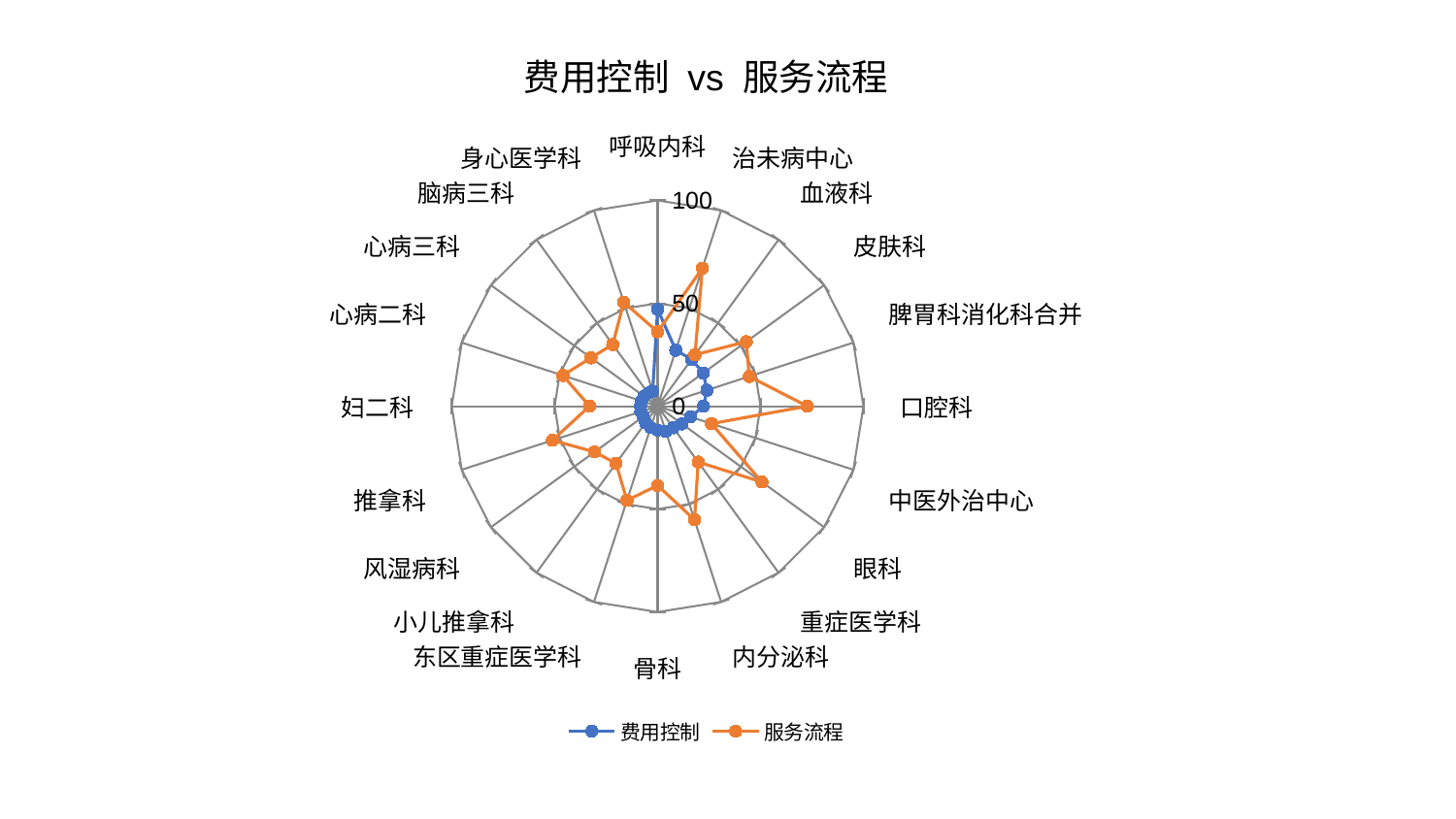

### Chart: 费用控制 vs 服务流程

| Category | 费用控制 | 服务流程 |
|---|---|---|
| 呼吸内科 | 47.077973912574535 | 36.15390389191474 |
| 治未病中心 | 28.633206741636943 | 70.53866204163481 |
| 血液科 | 28.080327376609187 | 30.904226572475867 |
| 皮肤科 | 27.45172955848078 | 53.31765325047957 |
| 脾胃科消化科合并 | 25.202839925381323 | 46.82709059878909 |
| 口腔科 | 22.336288700351993 | 72.73285633034263 |
| 中医外治中心 | 16.814910877084362 | 27.519819239095426 |
| 眼科 | 14.611089611197606 | 62.6849975059898 |
| 重症医学科 | 12.943975837986393 | 33.55958273988317 |
| 内分泌科 | 12.827225889431453 | 58.035159795953604 |
| 骨科 | 11.638526635334985 | 38.52664344861258 |
| 东区重症医学科 | 10.93647890937587 | 48.126712560840375 |
| 小儿推拿科 | 9.919776957208331 | 34.35962621883389 |
| 风湿病科 | 8.596583284310318 | 37.81649947774013 |
| 推拿科 | 8.55922776236176 | 53.66898752367118 |
| 妇二科 | 8.283334738713386 | 33.04728212778371 |
| 心病二科 | 8.16661194926379 | 48.380544122182854 |
| 心病三科 | 8.138430199042354 | 39.99091958627296 |
| 脑病三科 | 7.798376880099382 | 37.03877025862594 |
| 身心医学科 | 7.718393742456581 | 53.074732136415335 |
45